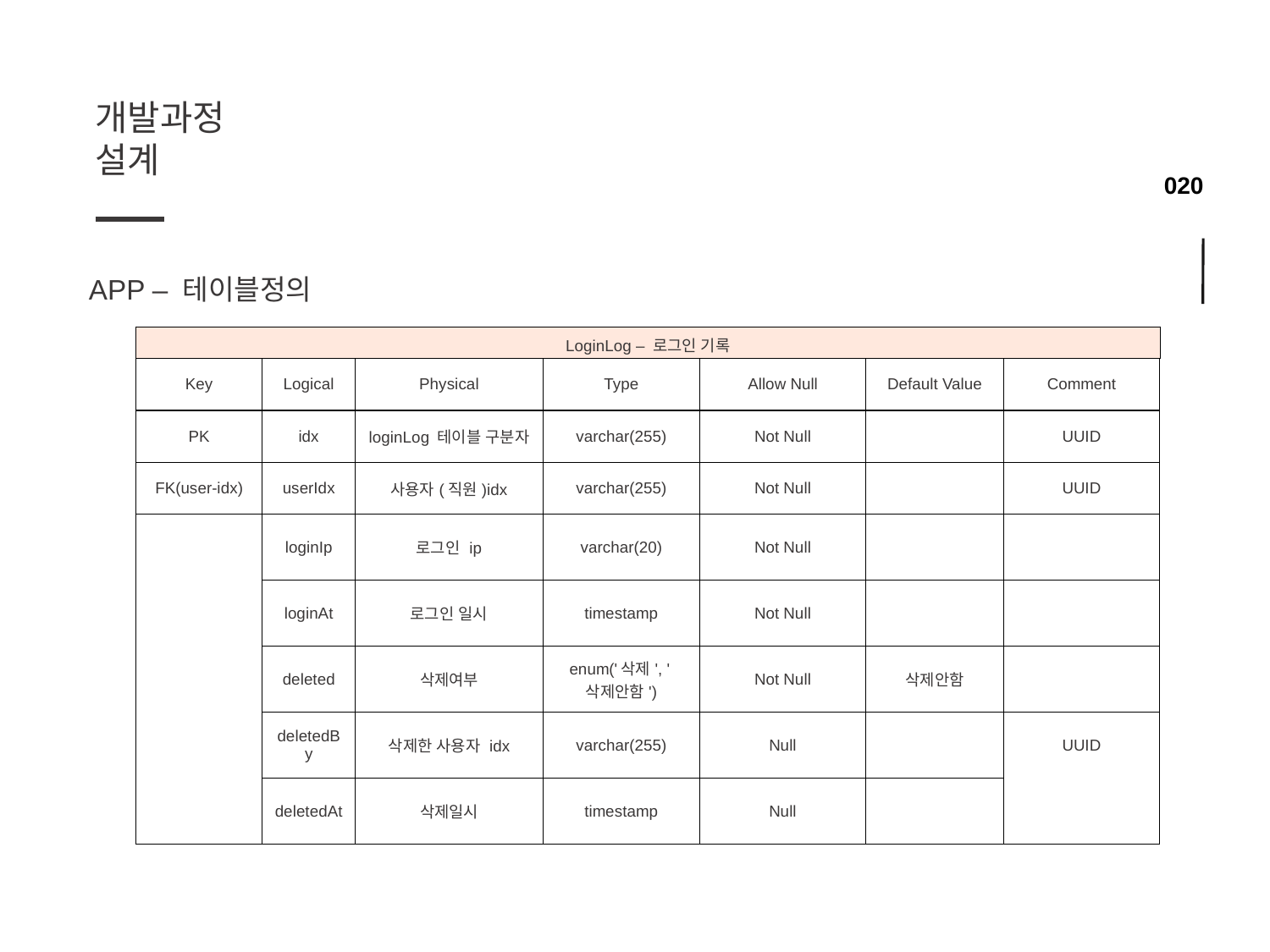

개발과정
설계
APP – 테이블정의
| LoginLog – 로그인 기록 |  |  |  |  |  |  |
| --- | --- | --- | --- | --- | --- | --- |
| Key | Logical | Physical | Type | Allow Null | Default Value | Comment |
| PK | idx | loginLog 테이블 구분자 | varchar(255) | Not Null |  | UUID |
| FK(user-idx) | userIdx | 사용자(직원)idx | varchar(255) | Not Null |  | UUID |
|  | loginIp | 로그인 ip | varchar(20) | Not Null |  |  |
|  | loginAt | 로그인 일시 | timestamp | Not Null |  |  |
|  | deleted | 삭제여부 | enum('삭제', '삭제안함') | Not Null | 삭제안함 |  |
|  | deletedBy | 삭제한 사용자 idx | varchar(255) | Null |  | UUID |
|  | deletedAt | 삭제일시 | timestamp | Null |  |  |